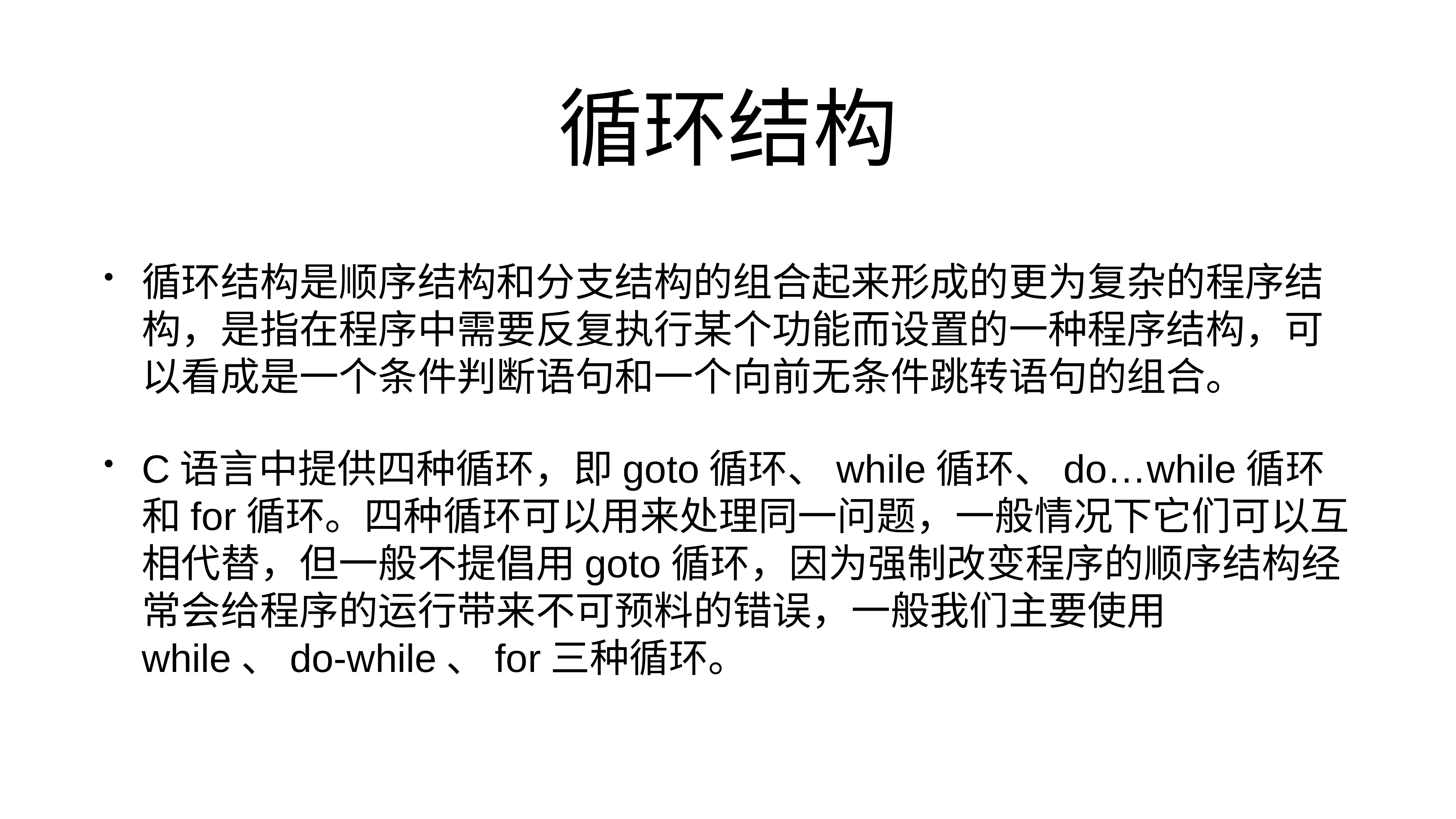

# 循环结构
循环结构是顺序结构和分支结构的组合起来形成的更为复杂的程序结构，是指在程序中需要反复执行某个功能而设置的一种程序结构，可以看成是一个条件判断语句和一个向前无条件跳转语句的组合。
C语言中提供四种循环，即goto循环、while循环、do…while循环和for循环。四种循环可以用来处理同一问题，一般情况下它们可以互相代替，但一般不提倡用goto循环，因为强制改变程序的顺序结构经常会给程序的运行带来不可预料的错误，一般我们主要使用while、do-while、for三种循环。